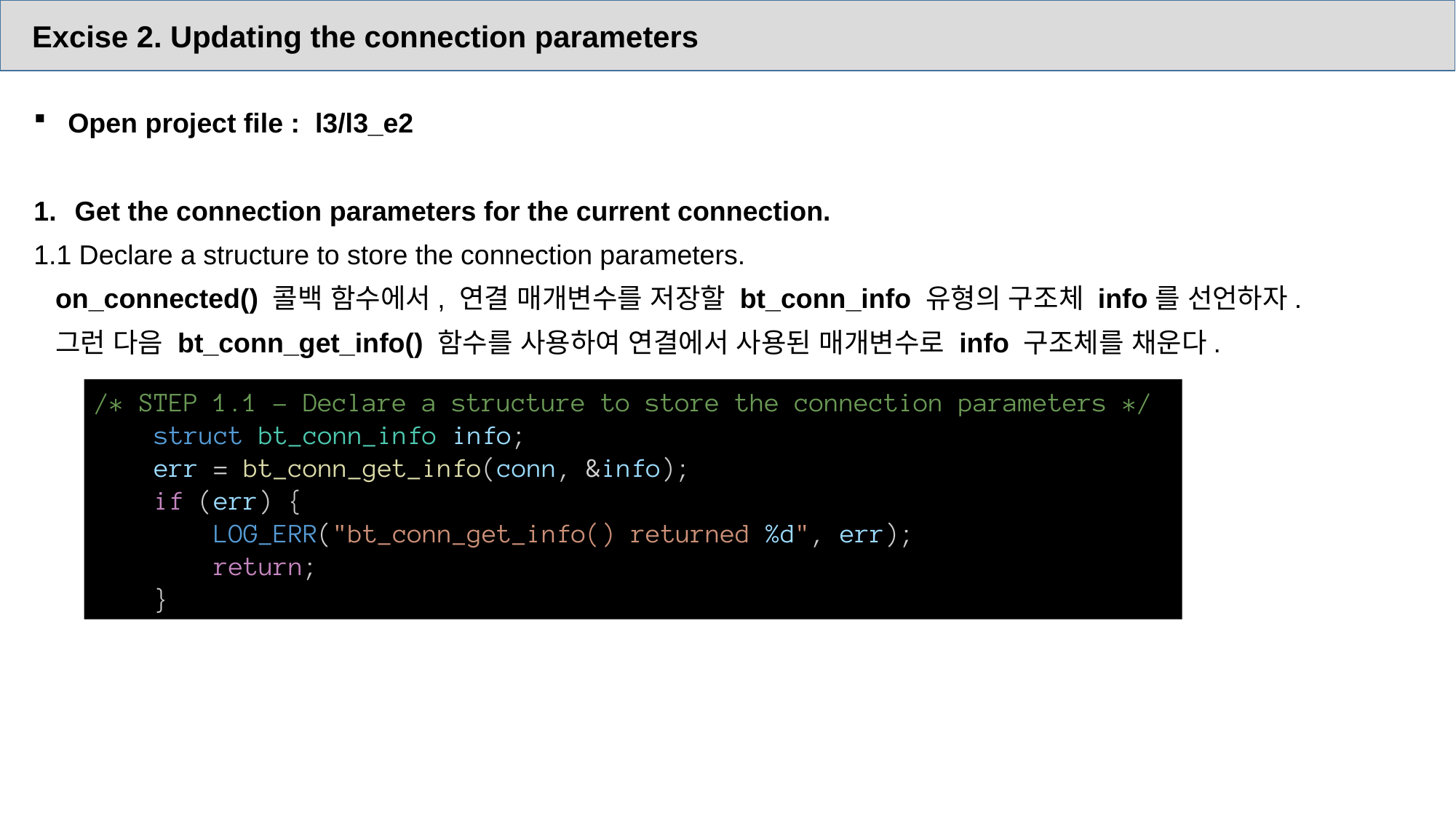

Excise 2. Updating the connection parameters
Open project file :  l3/l3_e2
Get the connection parameters for the current connection.
1.1 Declare a structure to store the connection parameters.
on_connected() 콜백 함수에서, 연결 매개변수를 저장할 bt_conn_info 유형의 구조체 info를 선언하자.
그런 다음 bt_conn_get_info() 함수를 사용하여 연결에서 사용된 매개변수로 info 구조체를 채운다.
/* STEP 1.1 - Declare a structure to store the connection parameters */
    struct bt_conn_info info;
    err = bt_conn_get_info(conn, &info);
    if (err) {
        LOG_ERR("bt_conn_get_info() returned %d", err);
        return;
    }